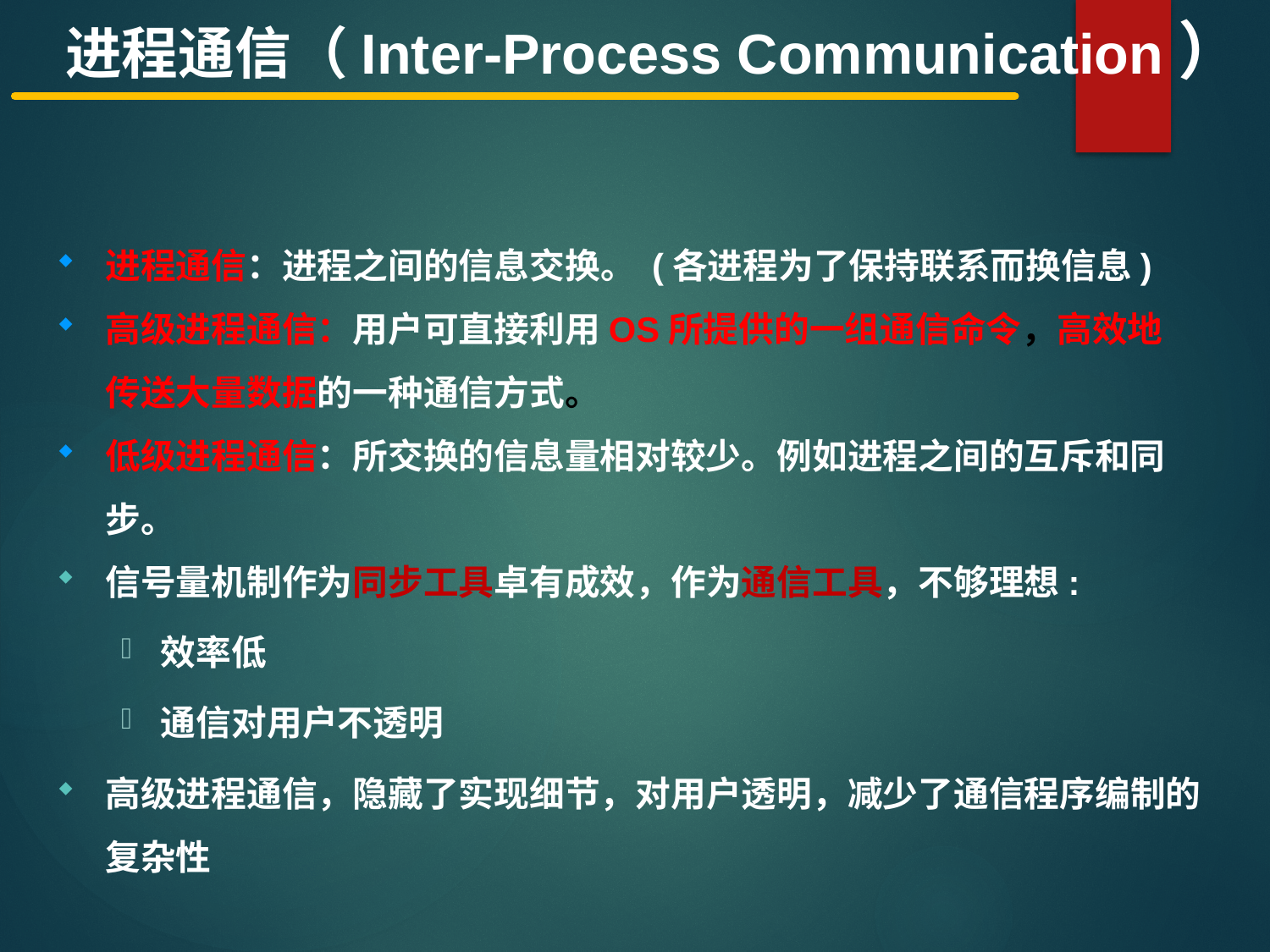

进程通信（Inter-Process Communication）
进程通信：进程之间的信息交换。 (各进程为了保持联系而换信息)
高级进程通信：用户可直接利用OS所提供的一组通信命令，高效地传送大量数据的一种通信方式。
低级进程通信：所交换的信息量相对较少。例如进程之间的互斥和同步。

信号量机制作为同步工具卓有成效，作为通信工具，不够理想:
效率低
通信对用户不透明
高级进程通信，隐藏了实现细节，对用户透明，减少了通信程序编制的复杂性